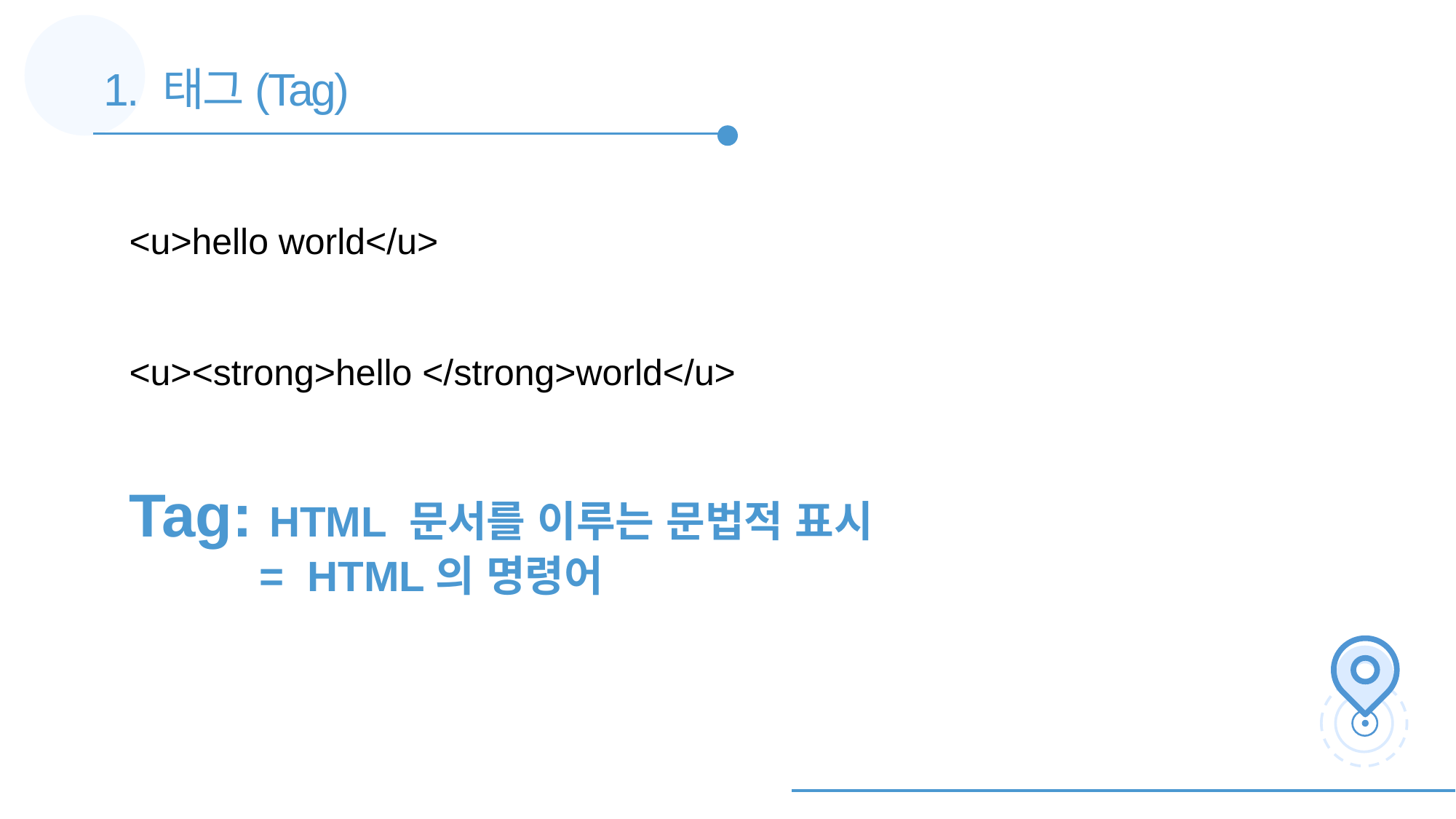

1. 태그(Tag)

<u>hello world</u>

<u><strong>hello </strong>world</u>
Tag: HTML 문서를 이루는 문법적 표시
           =  HTML의 명령어